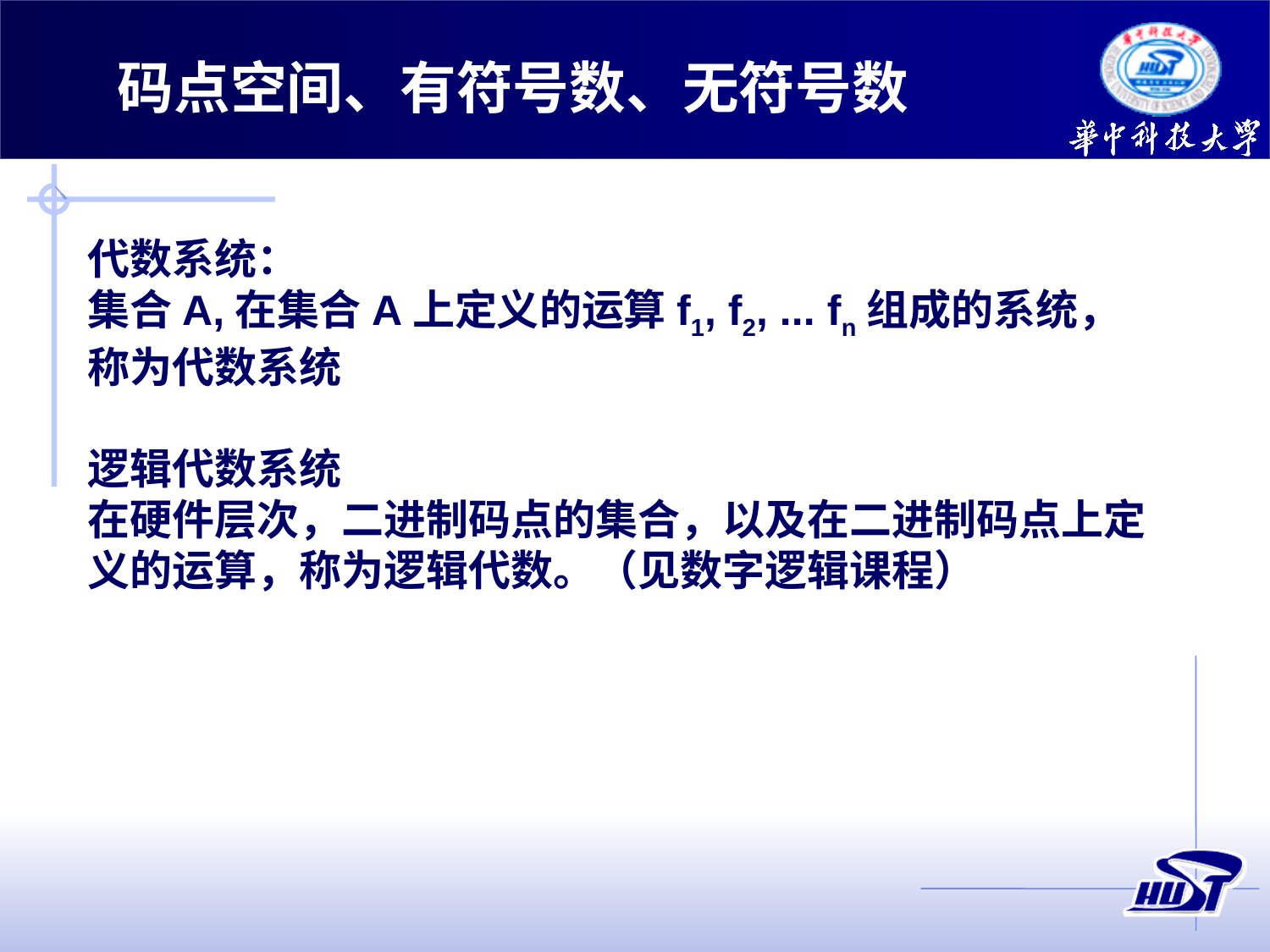

码点空间、有符号数、无符号数
代数系统：
集合A,在集合A上定义的运算f1, f2, ... fn组成的系统，称为代数系统

逻辑代数系统
在硬件层次，二进制码点的集合，以及在二进制码点上定义的运算，称为逻辑代数。（见数字逻辑课程）